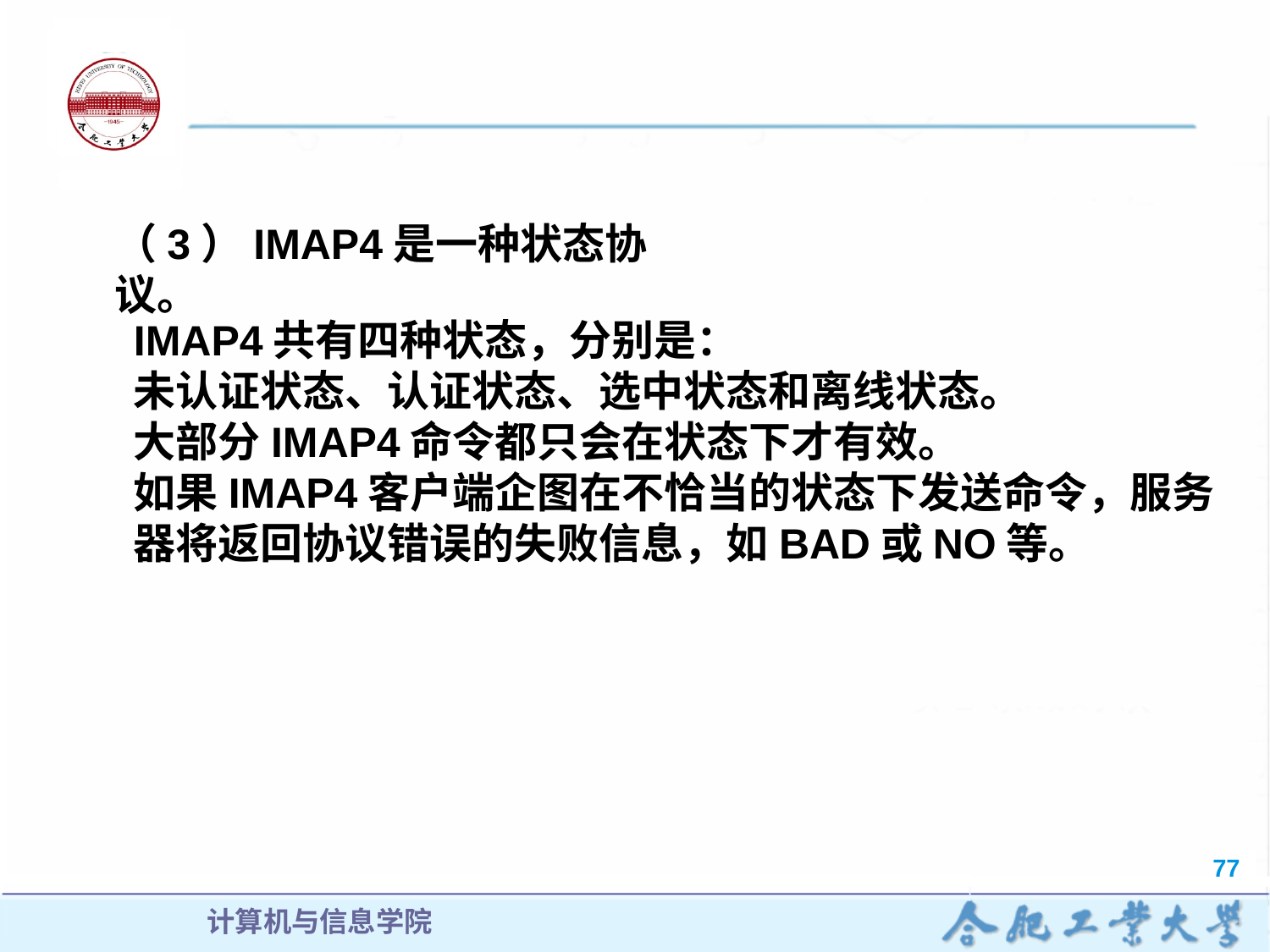

（3）IMAP4是一种状态协议。
IMAP4共有四种状态，分别是：
未认证状态、认证状态、选中状态和离线状态。
大部分IMAP4命令都只会在状态下才有效。
如果IMAP4客户端企图在不恰当的状态下发送命令，服务器将返回协议错误的失败信息，如BAD或NO等。